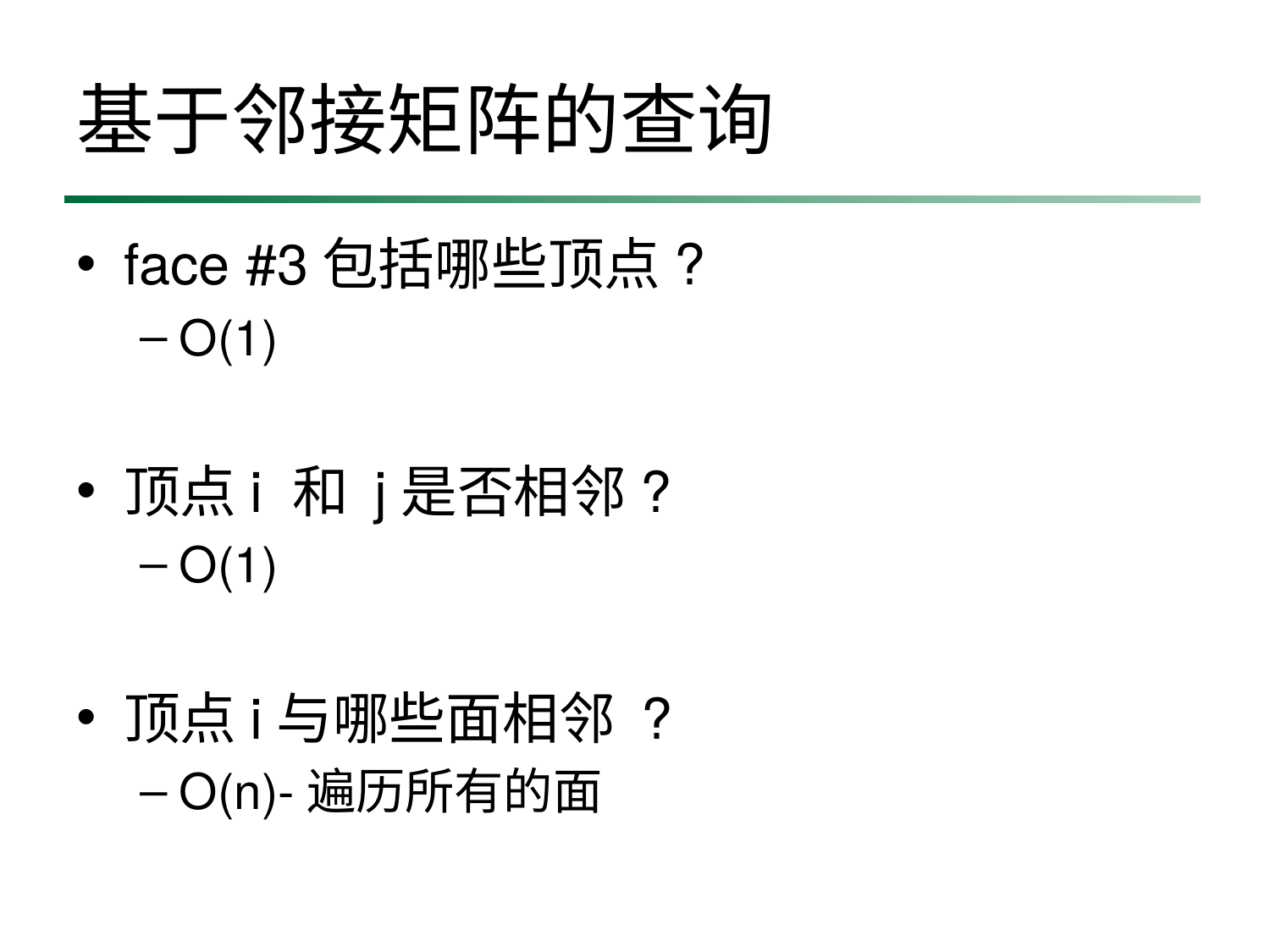

# 基于邻接矩阵的查询
face #3包括哪些顶点?
O(1)

顶点i 和 j是否相邻?
O(1)

顶点i与哪些面相邻 ?
O(n)-遍历所有的面